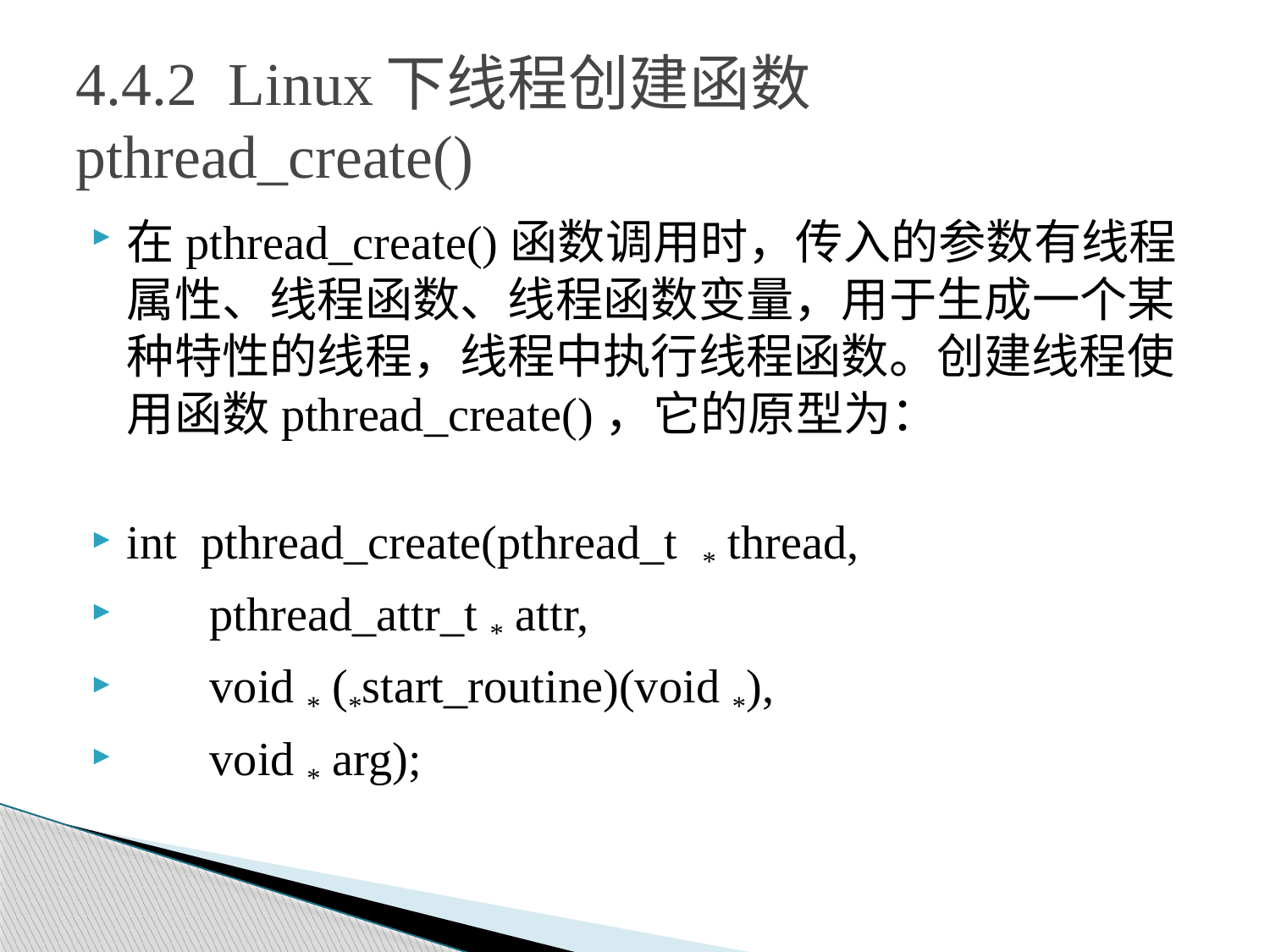

# 4.4.2  Linux下线程创建函数pthread_create()
在pthread_create()函数调用时，传入的参数有线程属性、线程函数、线程函数变量，用于生成一个某种特性的线程，线程中执行线程函数。创建线程使用函数pthread_create()，它的原型为：

int  pthread_create(pthread_t  * thread,
       pthread_attr_t * attr,
       void * (*start_routine)(void *),
       void * arg);